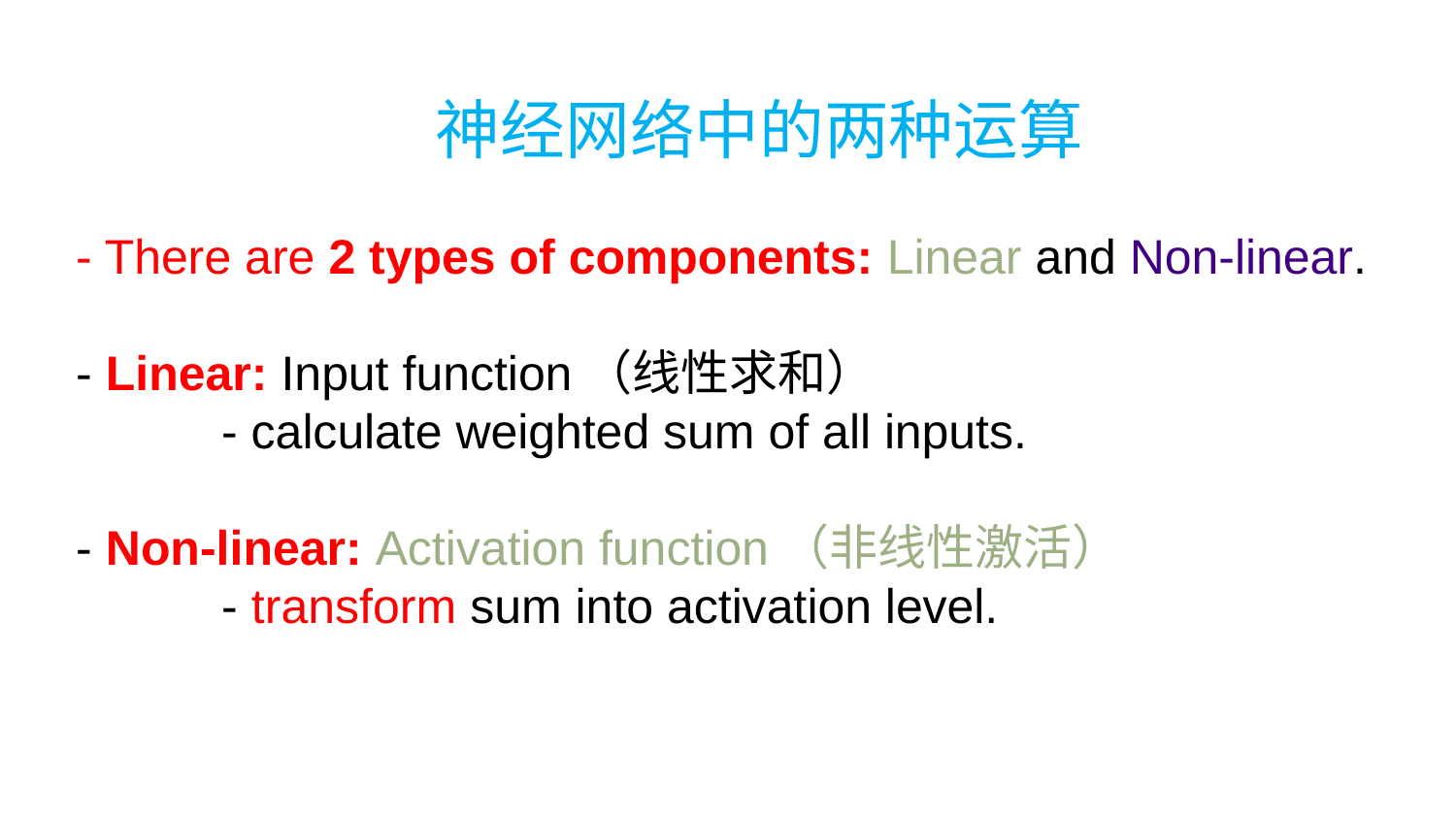

神经网络中的两种运算
- There are 2 types of components: Linear and Non-linear.

- Linear: Input function（线性求和）
	- calculate weighted sum of all inputs.

- Non-linear: Activation function（非线性激活）
	- transform sum into activation level.